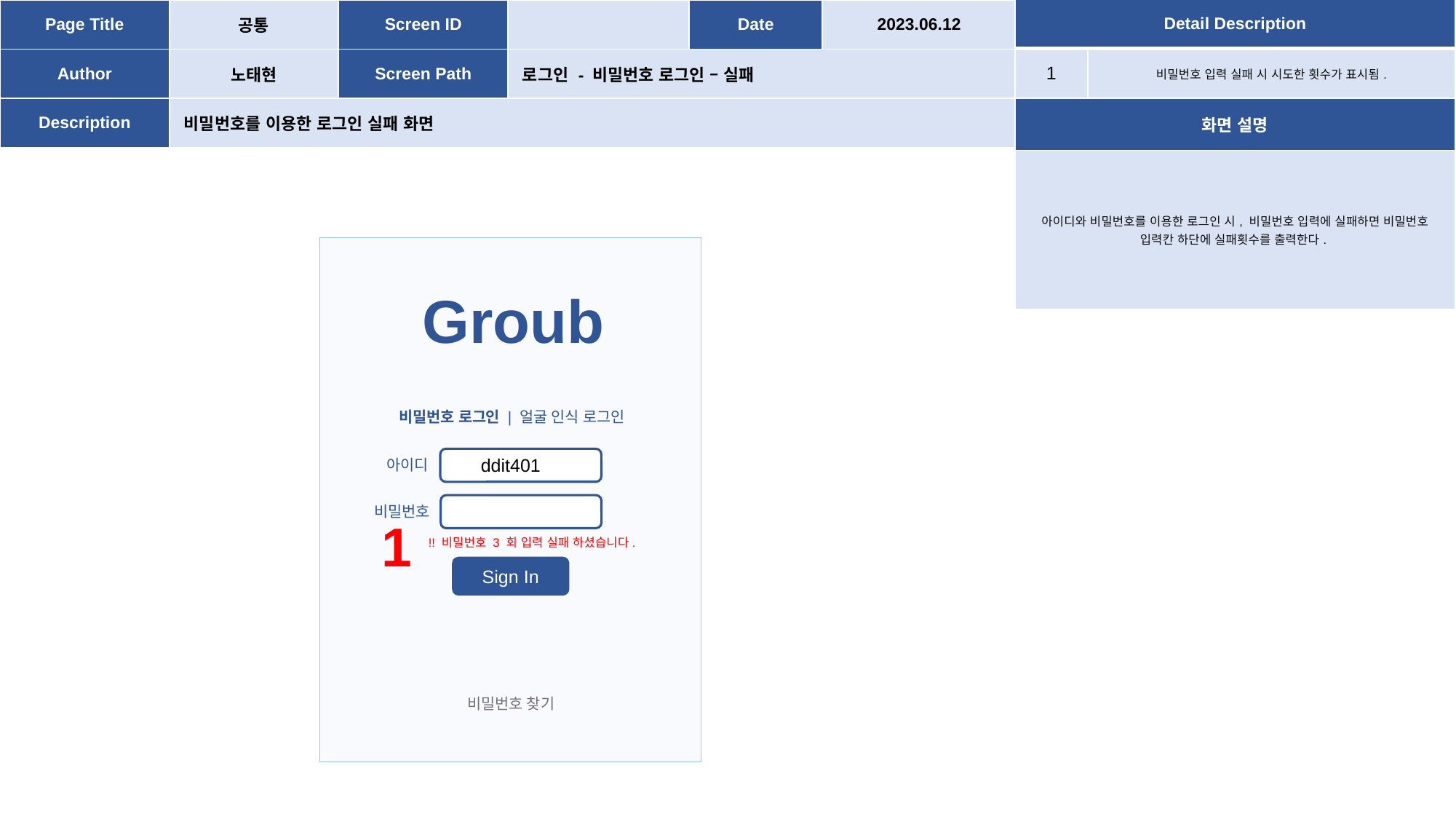

| Page Title | 공통 | Screen ID |  | Date | 2023.06.12 |
| --- | --- | --- | --- | --- | --- |
| Author | 노태현 | Screen Path | 로그인 - 비밀번호 로그인 – 실패 |  |  |
| Description | 비밀번호를 이용한 로그인 실패 화면 |  |  |  |  |
| Detail Description |  |
| --- | --- |
| 1 | 비밀번호 입력 실패 시 시도한 횟수가 표시됨. |
| 화면 설명 |  |
| 아이디와 비밀번호를 이용한 로그인 시, 비밀번호 입력에 실패하면 비밀번호 입력칸 하단에 실패횟수를 출력한다. |  |

Groub
비밀번호 로그인 | 얼굴 인식 로그인

아이디
ddit401

비밀번호
1
!! 비밀번호 3 회 입력 실패 하셨습니다.
Sign In
비밀번호 찾기